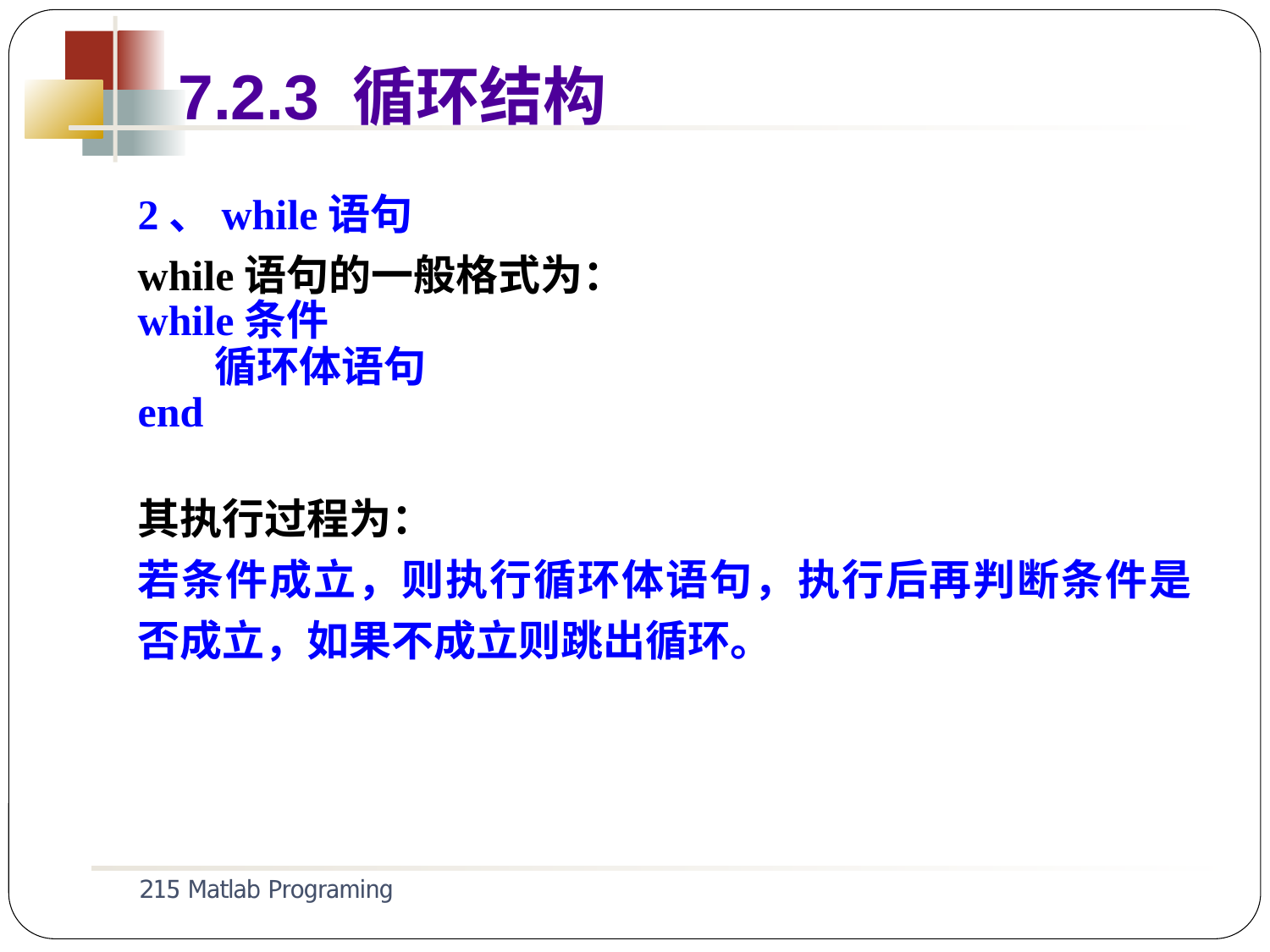

7.2.3 循环结构
2、while语句
while语句的一般格式为：
while条件
       循环体语句
end

其执行过程为：
若条件成立，则执行循环体语句，执行后再判断条件是否成立，如果不成立则跳出循环。
215 Matlab Programing